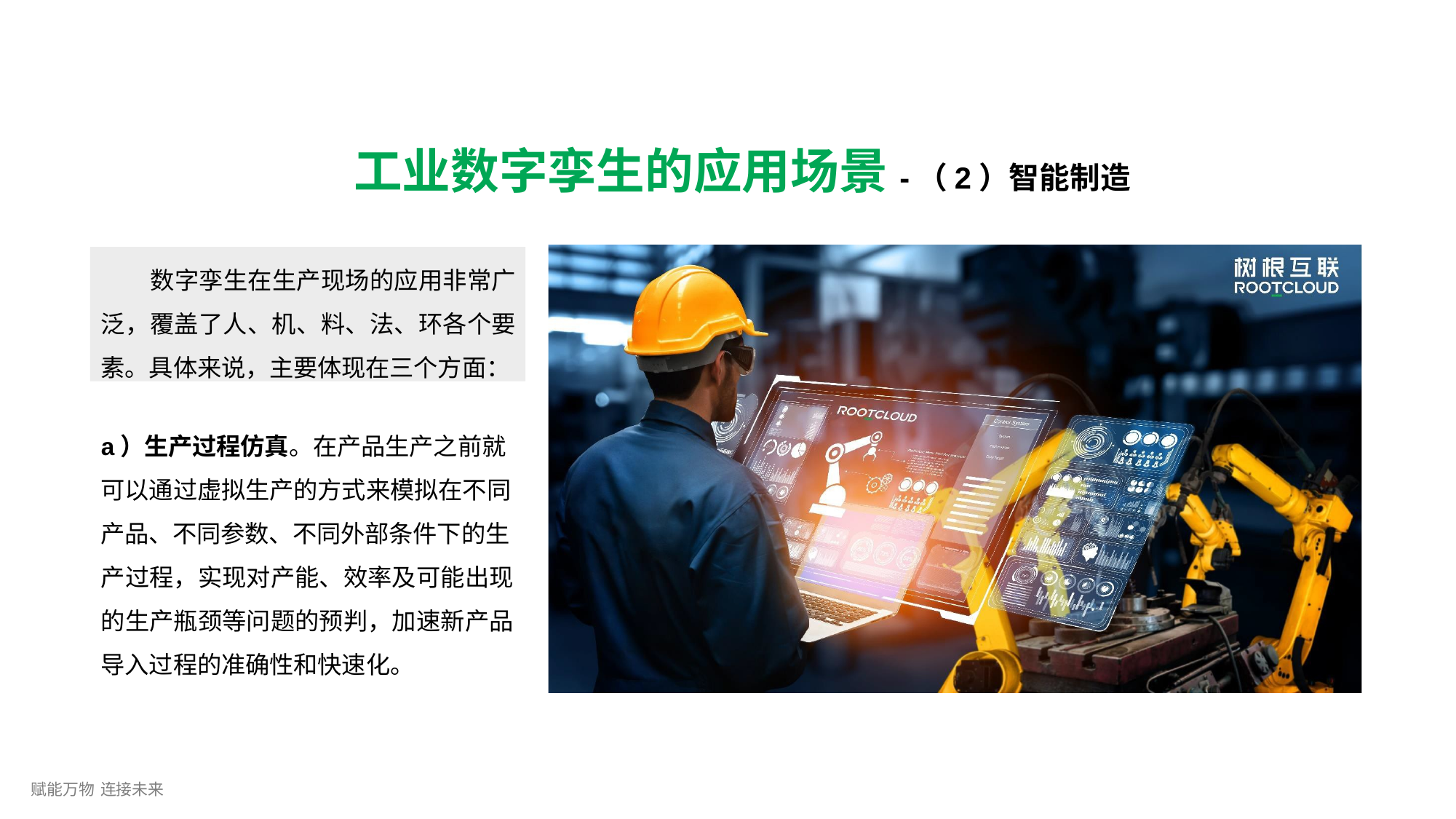

# 工业数字孪生的应用场景-（2）智能制造

数字孪生在生产现场的应用非常广 泛，覆盖了人、机、料、法、环各个要 素。具体来说，主要体现在三个方面：
a）生产过程仿真。在产品生产之前就 可以通过虚拟生产的方式来模拟在不同 产品、不同参数、不同外部条件下的生
产过程，实现对产能、效率及可能出现 的生产瓶颈等问题的预判，加速新产品 导入过程的准确性和快速化。
赋能万物 连接未来